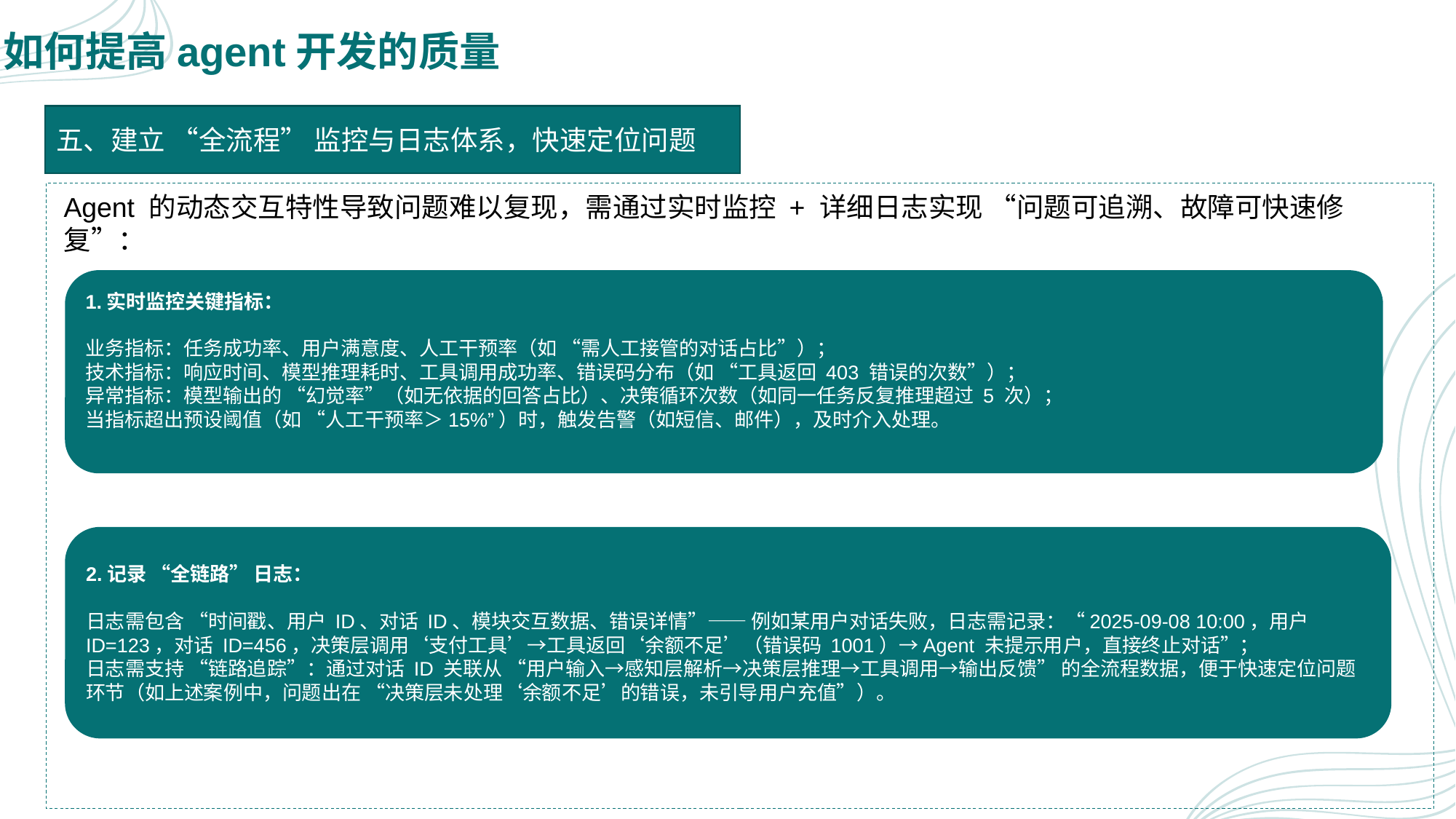

# 如何提高agent开发的质量
五、建立 “全流程” 监控与日志体系，快速定位问题

Agent 的动态交互特性导致问题难以复现，需通过实时监控 + 详细日志实现 “问题可追溯、故障可快速修复”：
1.实时监控关键指标：

业务指标：任务成功率、用户满意度、人工干预率（如 “需人工接管的对话占比”）；
技术指标：响应时间、模型推理耗时、工具调用成功率、错误码分布（如 “工具返回 403 错误的次数”）；
异常指标：模型输出的 “幻觉率”（如无依据的回答占比）、决策循环次数（如同一任务反复推理超过 5 次）；
当指标超出预设阈值（如 “人工干预率＞15%”）时，触发告警（如短信、邮件），及时介入处理。

2.记录 “全链路” 日志：

日志需包含 “时间戳、用户 ID、对话 ID、模块交互数据、错误详情”—— 例如某用户对话失败，日志需记录：“2025-09-08 10:00，用户 ID=123，对话 ID=456，决策层调用‘支付工具’→工具返回‘余额不足’（错误码 1001）→Agent 未提示用户，直接终止对话”；
日志需支持 “链路追踪”：通过对话 ID 关联从 “用户输入→感知层解析→决策层推理→工具调用→输出反馈” 的全流程数据，便于快速定位问题环节（如上述案例中，问题出在 “决策层未处理‘余额不足’的错误，未引导用户充值”）。